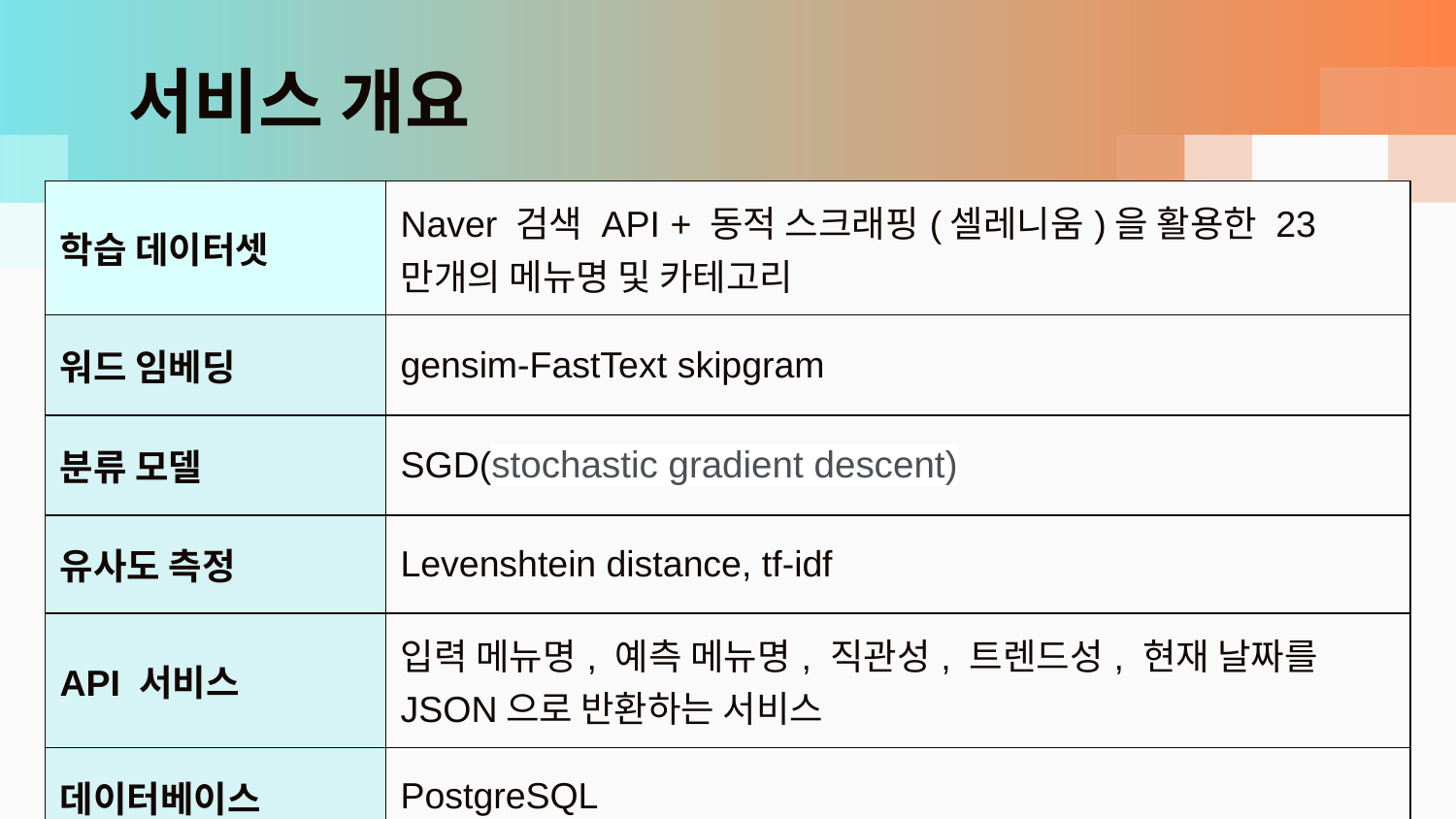

# 서비스 개요
| 학습 데이터셋 | Naver 검색 API + 동적 스크래핑(셀레니움)을 활용한 23만개의 메뉴명 및 카테고리 |
| --- | --- |
| 워드 임베딩 | gensim-FastText skipgram |
| 분류 모델 | SGD(stochastic gradient descent) |
| 유사도 측정 | Levenshtein distance, tf-idf |
| API 서비스 | 입력 메뉴명, 예측 메뉴명, 직관성, 트렌드성, 현재 날짜를 JSON으로 반환하는 서비스 |
| 데이터베이스 | PostgreSQL |